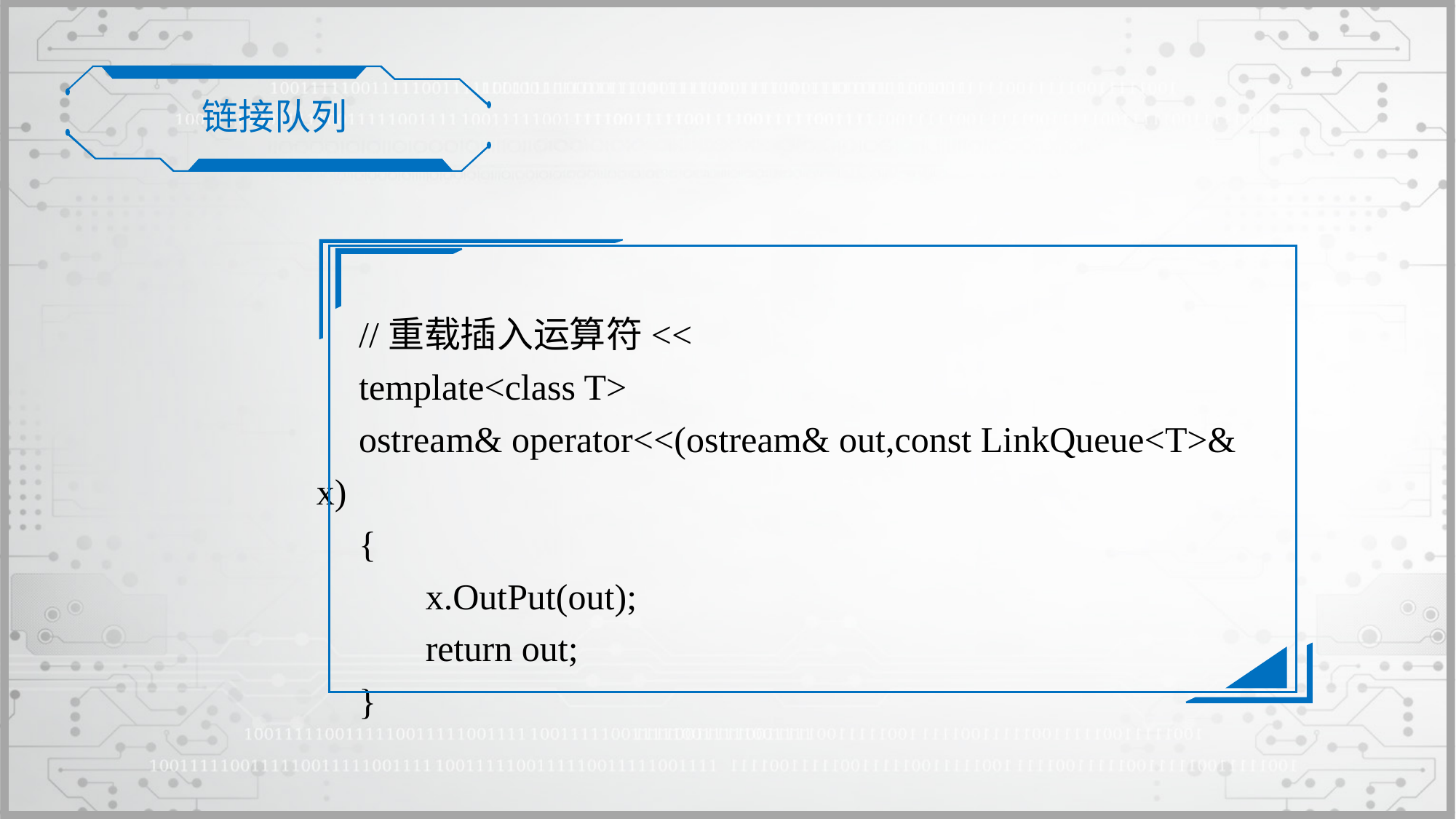

链接队列

//重载插入运算符<<
template<class T>
ostream& operator<<(ostream& out,const LinkQueue<T>& x)
{
	x.OutPut(out);
	return out;
}